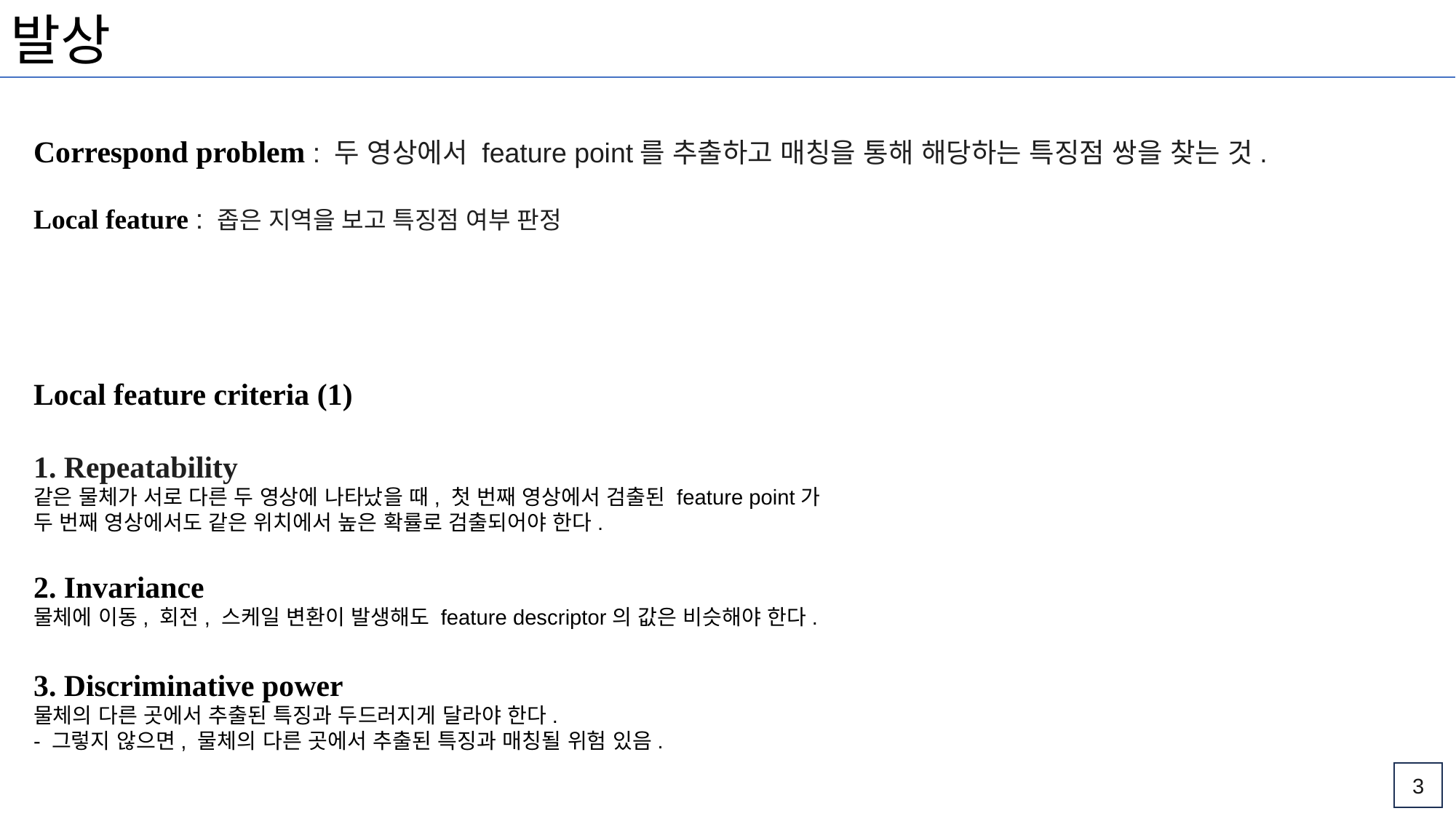

발상
Correspond problem : 두 영상에서 feature point를 추출하고 매칭을 통해 해당하는 특징점 쌍을 찾는 것.

Local feature : 좁은 지역을 보고 특징점 여부 판정

Local feature criteria (1)

1. Repeatability
같은 물체가 서로 다른 두 영상에 나타났을 때, 첫 번째 영상에서 검출된 feature point가
두 번째 영상에서도 같은 위치에서 높은 확률로 검출되어야 한다.

2. Invariance
물체에 이동, 회전, 스케일 변환이 발생해도 feature descriptor의 값은 비슷해야 한다.

3. Discriminative power
물체의 다른 곳에서 추출된 특징과 두드러지게 달라야 한다.
- 그렇지 않으면, 물체의 다른 곳에서 추출된 특징과 매칭될 위험 있음.
3